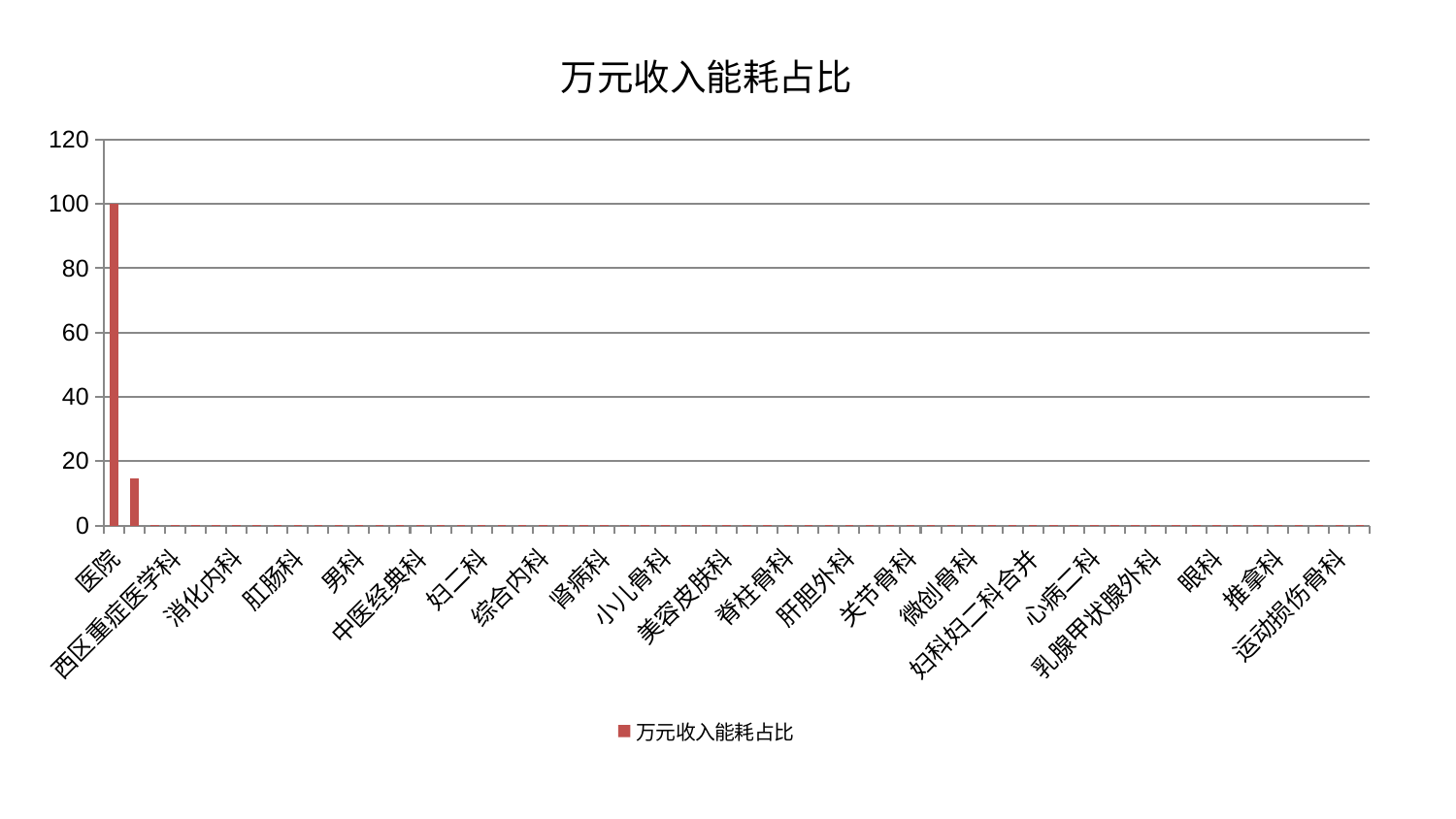

### Chart: 万元收入能耗占比

| Category | 万元收入能耗占比 |
|---|---|
| 医院 | 100.0 |
| 心血管内科 | 14.745574616801505 |
| 血液科 | 0.22998480957961337 |
| 西区重症医学科 | 0.22562227892259926 |
| 神经外科 | 0.1504785600260419 |
| 肝病科 | 0.1464567728393691 |
| 消化内科 | 0.13454676460179088 |
| 中医外治中心 | 0.1321413881297968 |
| 风湿病科 | 0.13159396946187973 |
| 肛肠科 | 0.10961371605266464 |
| 周围血管科 | 0.09090977322967578 |
| 显微骨科 | 0.06447455727387491 |
| 男科 | 0.05811575360897518 |
| 骨科 | 0.05708295432208182 |
| 心病一科 | 0.05450511485922455 |
| 中医经典科 | 0.05009331408519289 |
| 东区肾病科 | 0.048759044636926575 |
| 心病四科 | 0.04599814409098907 |
| 妇二科 | 0.045583786456703204 |
| 脾胃病科 | 0.03861333148600899 |
| 口腔科 | 0.037904966180325315 |
| 综合内科 | 0.036372591566052166 |
| 泌尿外科 | 0.036115733998762764 |
| 心病三科 | 0.0332338519077627 |
| 肾病科 | 0.03283628963042766 |
| 脾胃科消化科合并 | 0.031163351994386544 |
| 康复科 | 0.030487460009388425 |
| 小儿骨科 | 0.02833911127817068 |
| 东区重症医学科 | 0.028237710587866376 |
| 产科 | 0.02673209666813105 |
| 美容皮肤科 | 0.02394602993066442 |
| 肿瘤内科 | 0.023601089093853292 |
| 针灸科 | 0.023537284982995548 |
| 脊柱骨科 | 0.022710963413955218 |
| 呼吸内科 | 0.022658639793798355 |
| 儿科 | 0.02124615191376984 |
| 肝胆外科 | 0.020279814838953938 |
| 身心医学科 | 0.02023203935135515 |
| 老年医学科 | 0.02016203748296622 |
| 关节骨科 | 0.019378314649462977 |
| 皮肤科 | 0.0191810656408564 |
| 耳鼻喉科 | 0.018637764074006347 |
| 微创骨科 | 0.018477988652955506 |
| 脑病三科 | 0.01791069228745327 |
| 神经内科 | 0.01763300154321476 |
| 妇科妇二科合并 | 0.01740036797302201 |
| 脑病一科 | 0.016034810428333827 |
| 治未病中心 | 0.0147637253045032 |
| 心病二科 | 0.01475109871774712 |
| 重症医学科 | 0.014145983308413596 |
| 内分泌科 | 0.013980566097587667 |
| 乳腺甲状腺外科 | 0.013595907117970605 |
| 妇科 | 0.01347738090262383 |
| 胸外科 | 0.013329384731450298 |
| 眼科 | 0.012854859485199346 |
| 普通外科 | 0.012840197653739255 |
| 小儿推拿科 | 0.012733769617758673 |
| 推拿科 | 0.011681132331215097 |
| 脑病二科 | 0.010880125729962716 |
| 肾脏内科 | 0.010532362071345953 |
| 运动损伤骨科 | 0.010444021355735973 |
| 创伤骨科 | 0.010377580897440262 |
235